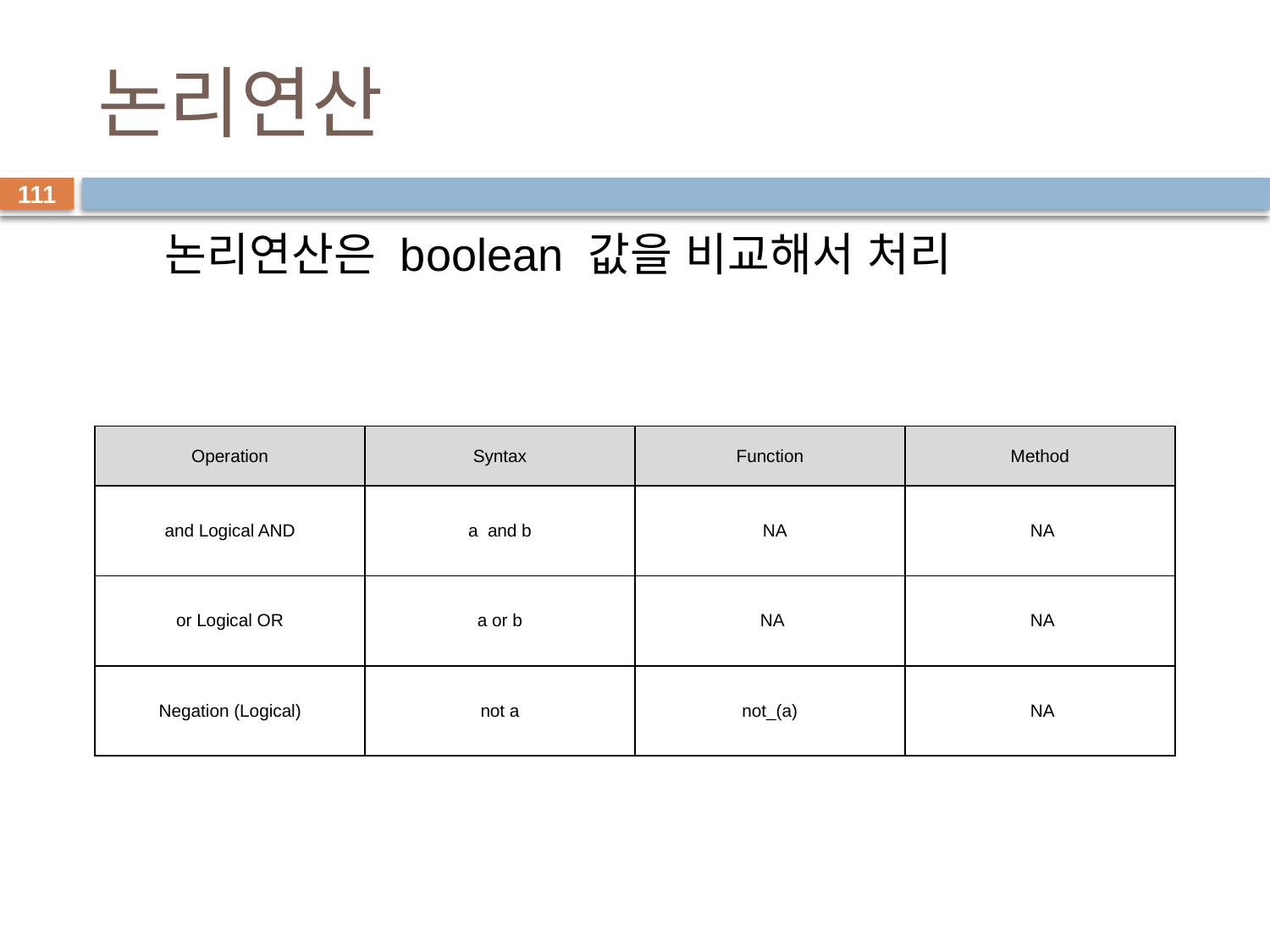

# 논리연산
111
 논리연산은 boolean 값을 비교해서 처리
| Operation | Syntax | Function | Method |
| --- | --- | --- | --- |
| and Logical AND | a  and b | NA | NA |
| or Logical OR | a or b | NA | NA |
| Negation (Logical) | not a | not\_(a) | NA |